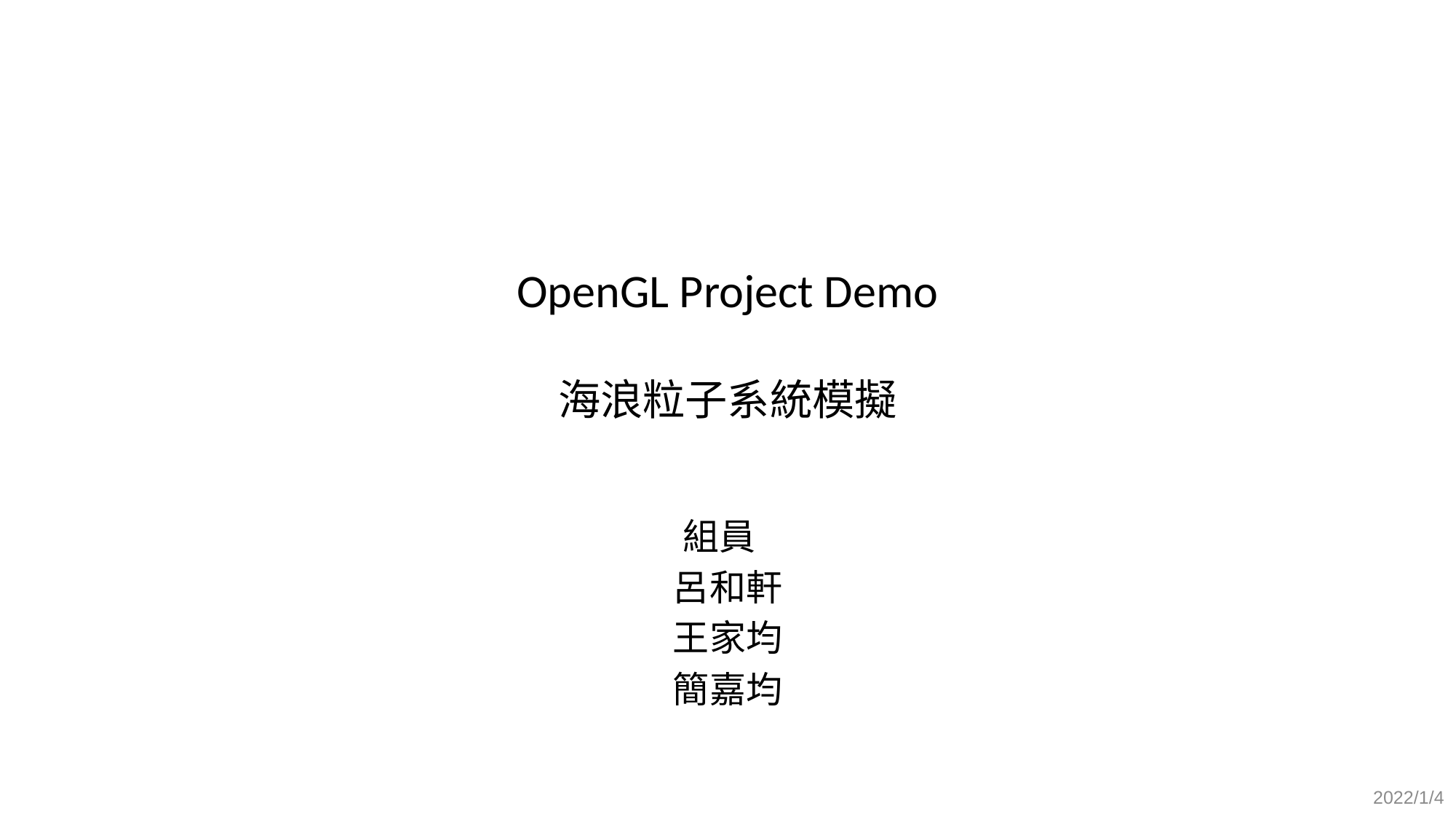

# OpenGL Project Demo 海浪粒子系統模擬
組員
呂和軒
王家均
簡嘉均

2022/1/4